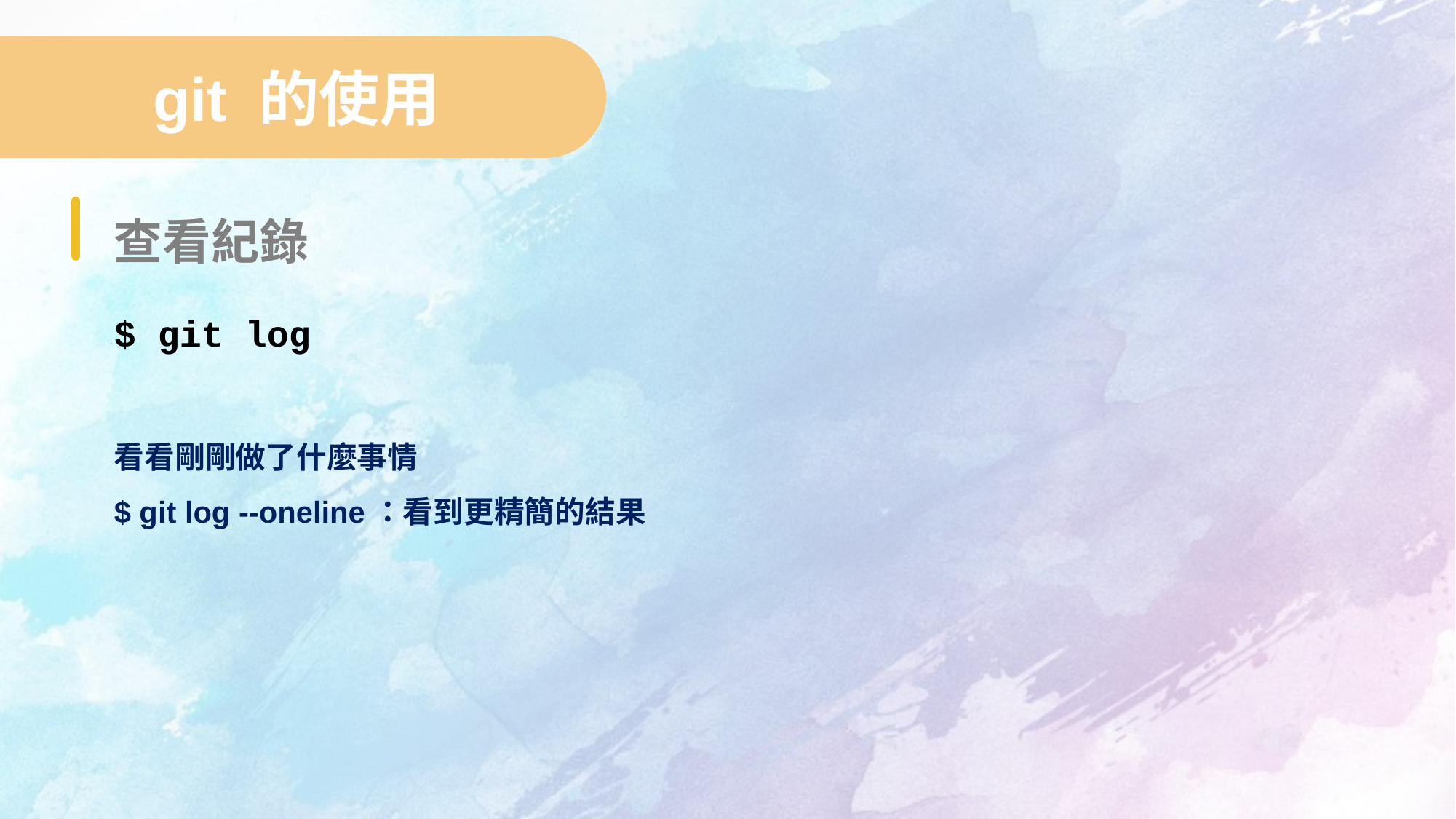

git 的使用
查看紀錄
$ git log
看看剛剛做了什麼事情
$ git log --oneline：看到更精簡的結果